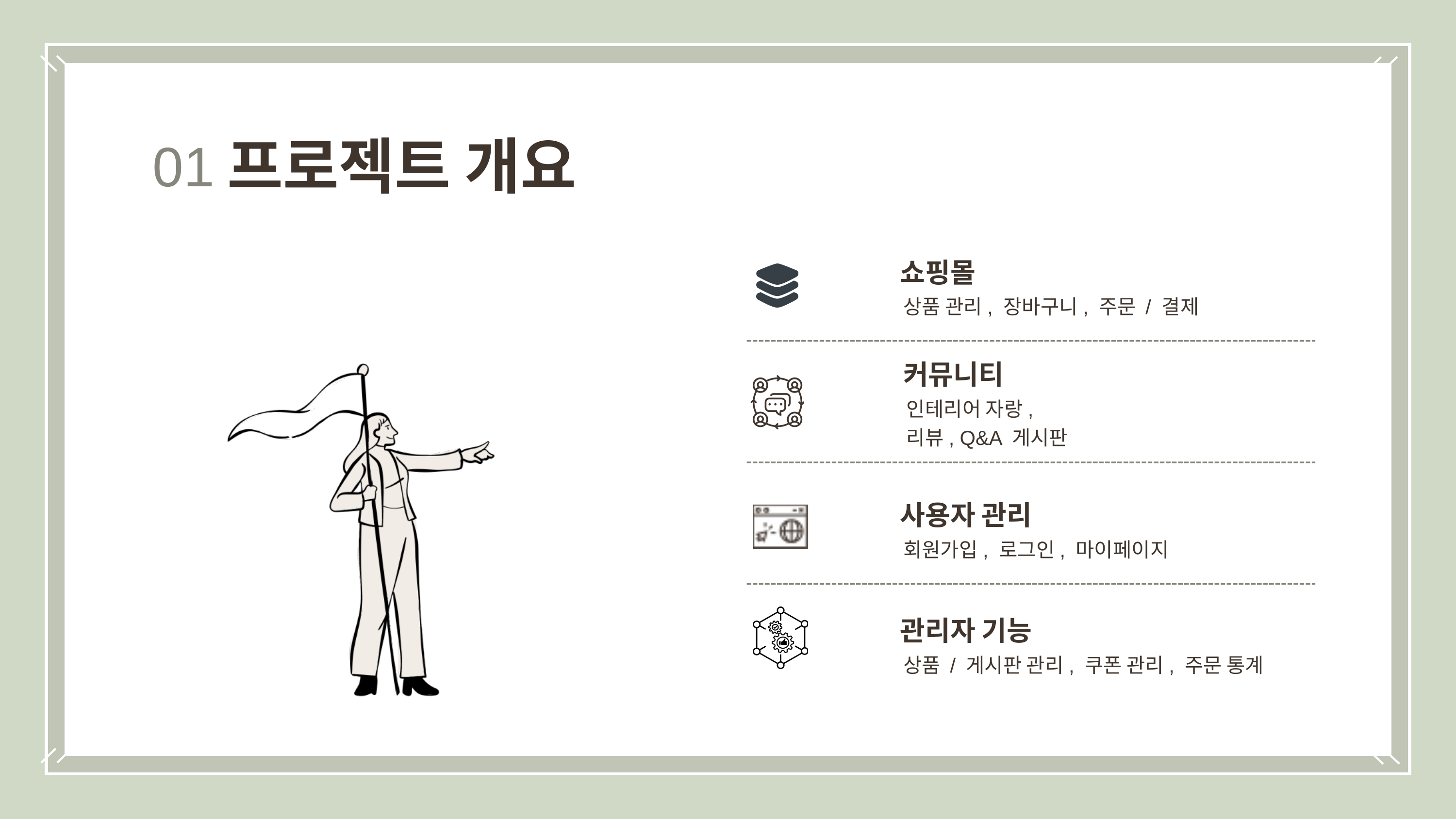

프로젝트 개요
01
쇼핑몰

상품 관리, 장바구니, 주문 / 결제

커뮤니티

인테리어 자랑,
리뷰, Q&A 게시판

사용자 관리

회원가입, 로그인, 마이페이지

관리자 기능
상품 / 게시판 관리, 쿠폰 관리, 주문 통계